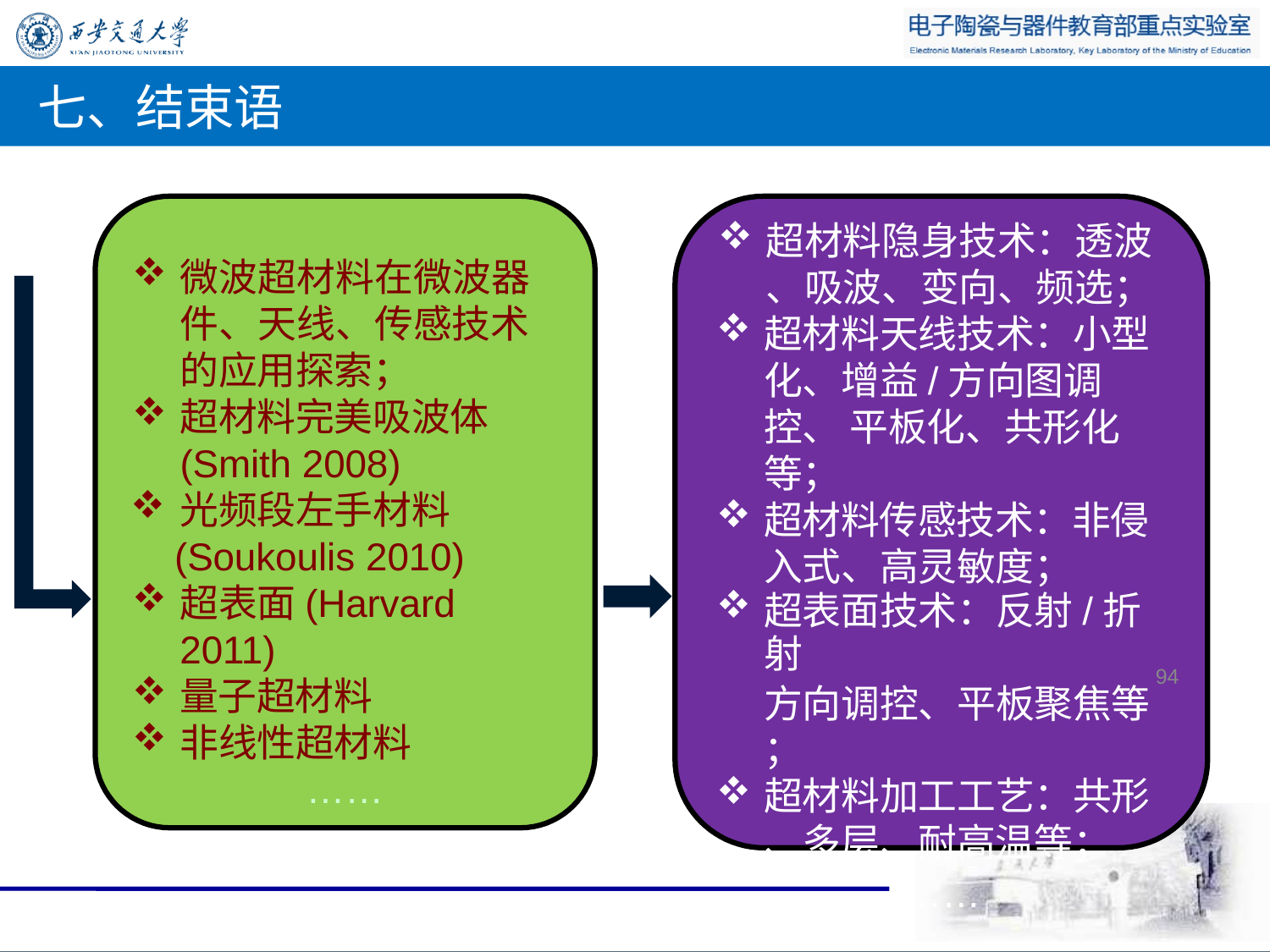

# 七、结束语

超材料隐身技术：透波
、吸波、变向、频选；
超材料天线技术：小型 化、增益/方向图调控、 平板化、共形化等；
超材料传感技术：非侵
入式、高灵敏度；
超表面技术：反射/折射
94
方向调控、平板聚焦等
；
超材料加工工艺：共形
、多层、耐高温等；
……
微波超材料在微波器 件、天线、传感技术 的应用探索；
超材料完美吸波体
(Smith 2008)
光频段左手材料
(Soukoulis 2010)
超表面(Harvard 2011)
量子超材料
非线性超材料
……